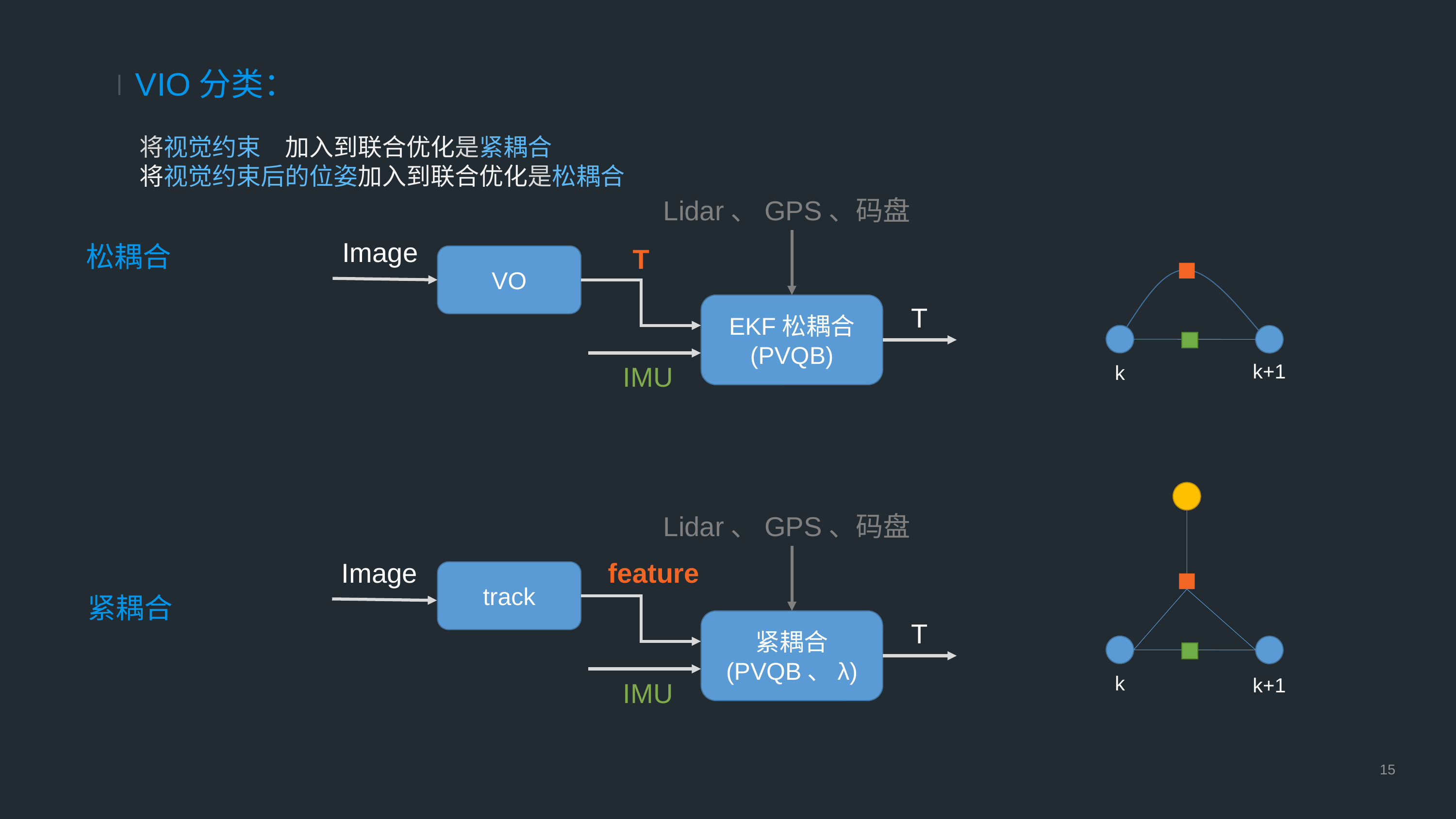

# VIO分类：
将视觉约束	加入到联合优化是紧耦合
将视觉约束后的位姿加入到联合优化是松耦合
Lidar、GPS、码盘
Image
T
VO
EKF松耦合
(PVQB)
T
IMU
松耦合

k+1
k

k
k+1
Lidar、GPS、码盘
Image
feature
track
紧耦合
(PVQB、λ)
T
IMU
紧耦合
15